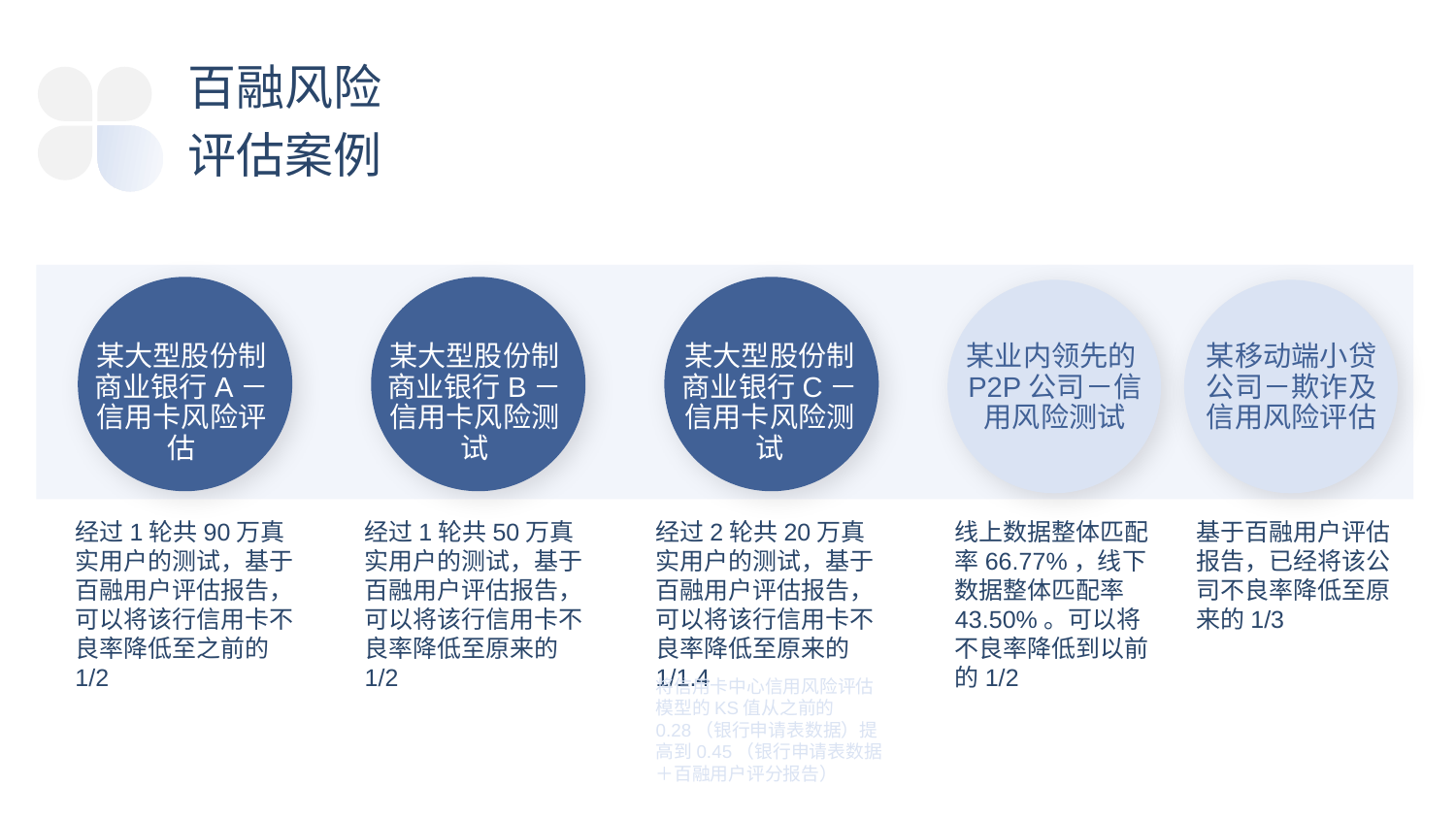

百融风险
评估案例

某大型股份制商业银行A－信用卡风险评估
某大型股份制商业银行B－信用卡风险测试
某大型股份制商业银行C－信用卡风险测试
某业内领先的P2P公司－信用风险测试
某移动端小贷公司－欺诈及信用风险评估
经过1轮共90万真实用户的测试，基于百融用户评估报告，可以将该行信用卡不良率降低至之前的1/2
经过1轮共50万真实用户的测试，基于百融用户评估报告，可以将该行信用卡不良率降低至原来的1/2
经过2轮共20万真实用户的测试，基于百融用户评估报告，可以将该行信用卡不良率降低至原来的1/1.4

线上数据整体匹配率66.77%，线下数据整体匹配率43.50%。可以将不良率降低到以前的1/2
基于百融用户评估报告，已经将该公司不良率降低至原来的1/3
将信用卡中心信用风险评估模型的KS值从之前的0.28（银行申请表数据）提高到0.45（银行申请表数据＋百融用户评分报告）